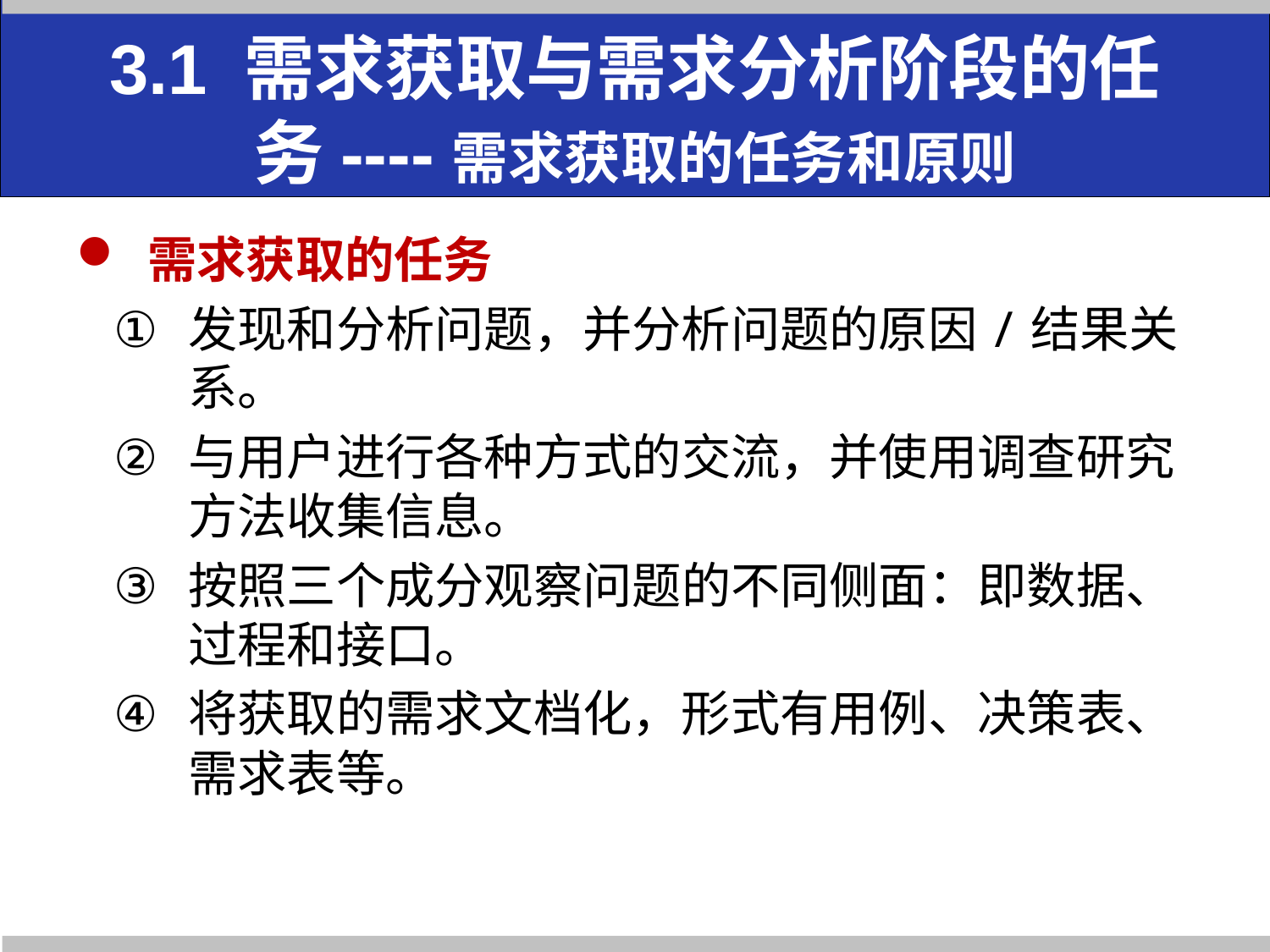

# 3.1 需求获取与需求分析阶段的任务----需求获取的任务和原则
需求获取的任务
发现和分析问题，并分析问题的原因/结果关系。
与用户进行各种方式的交流，并使用调查研究方法收集信息。
按照三个成分观察问题的不同侧面：即数据、过程和接口。
将获取的需求文档化，形式有用例、决策表、需求表等。
236